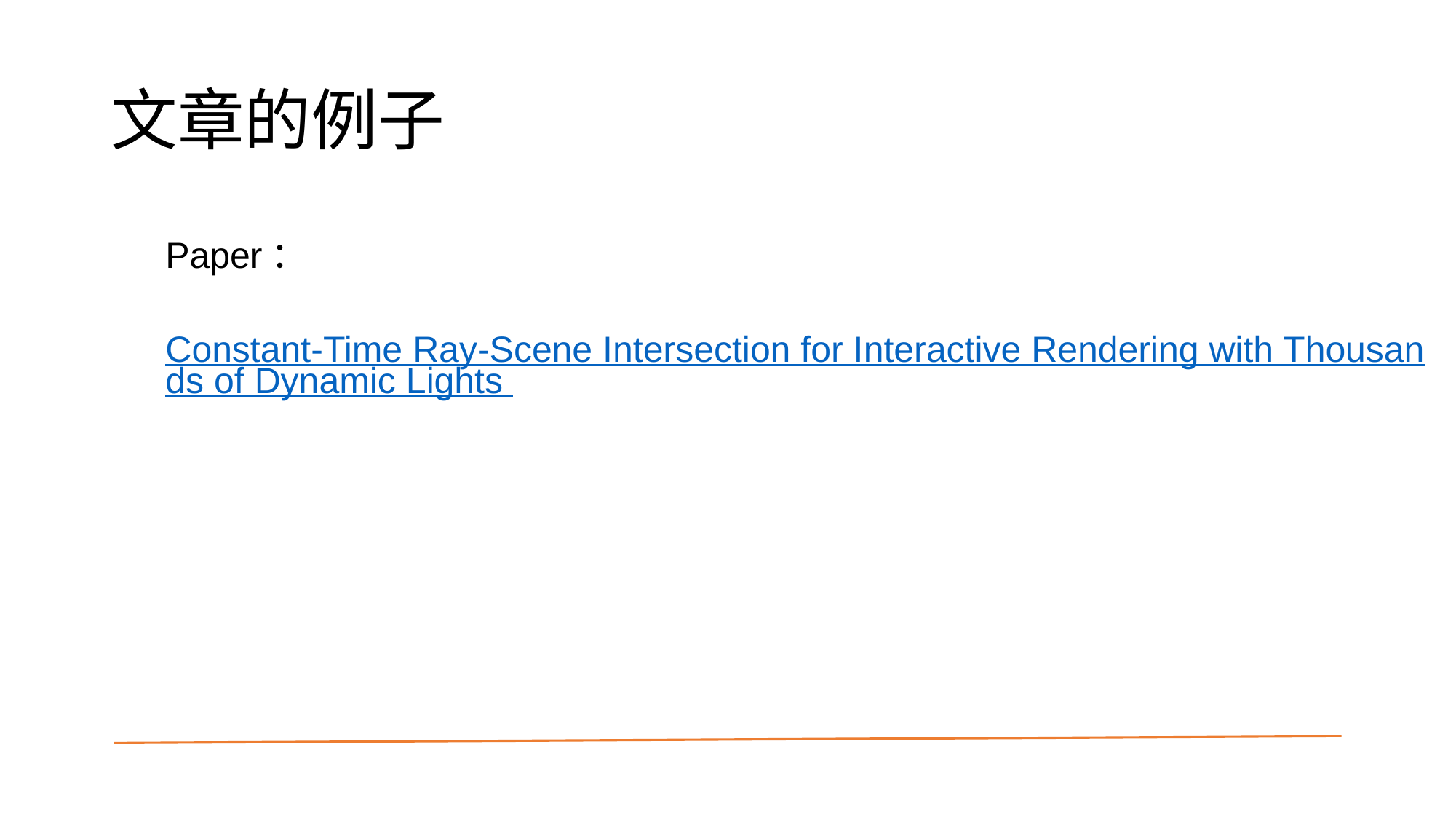

# 文章的例子

Paper：

Constant-Time Ray-Scene Intersection for Interactive Rendering with Thousands of Dynamic Lights